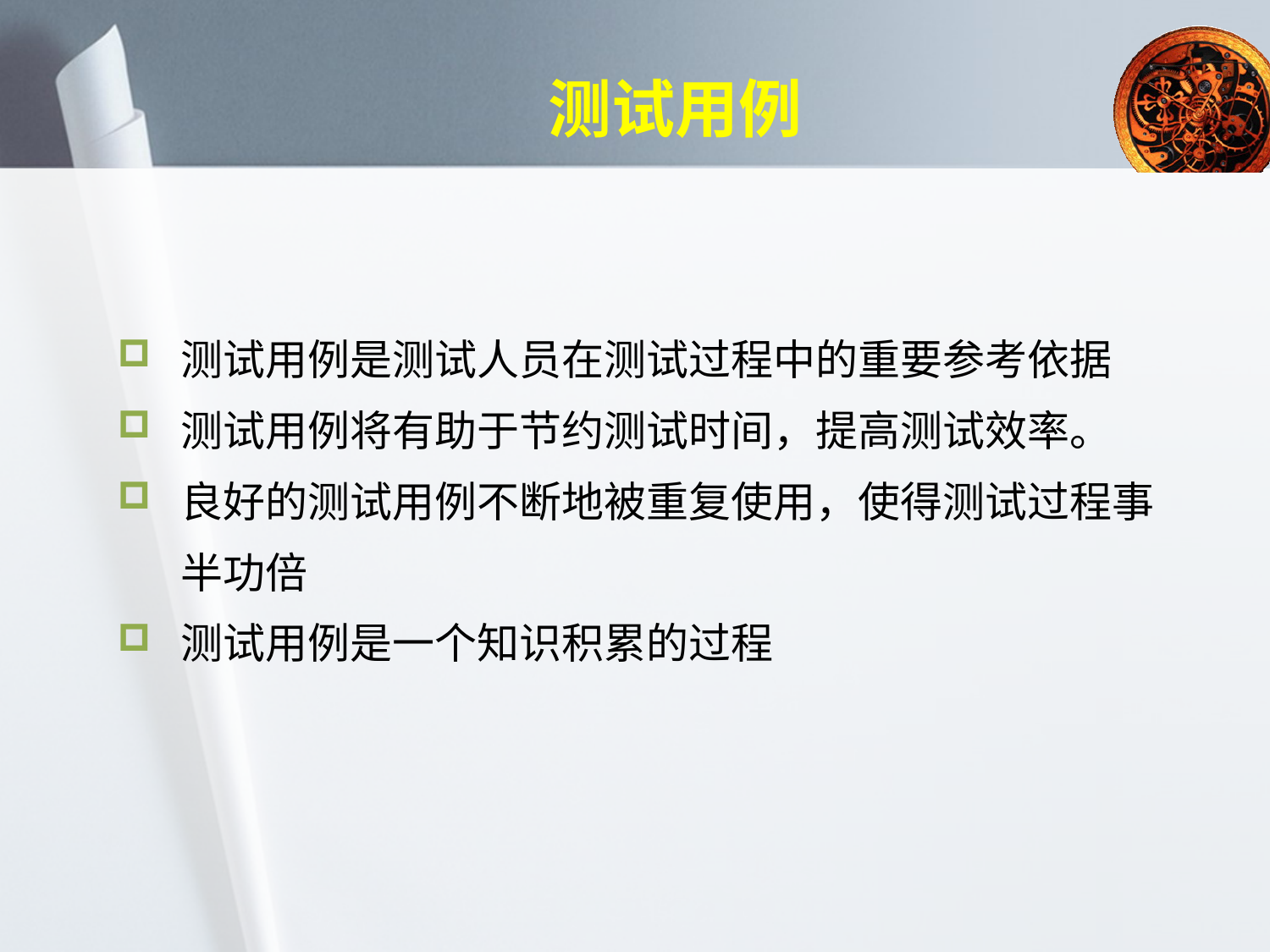

# 测试用例
测试用例是测试人员在测试过程中的重要参考依据
测试用例将有助于节约测试时间，提高测试效率。
良好的测试用例不断地被重复使用，使得测试过程事半功倍
测试用例是一个知识积累的过程